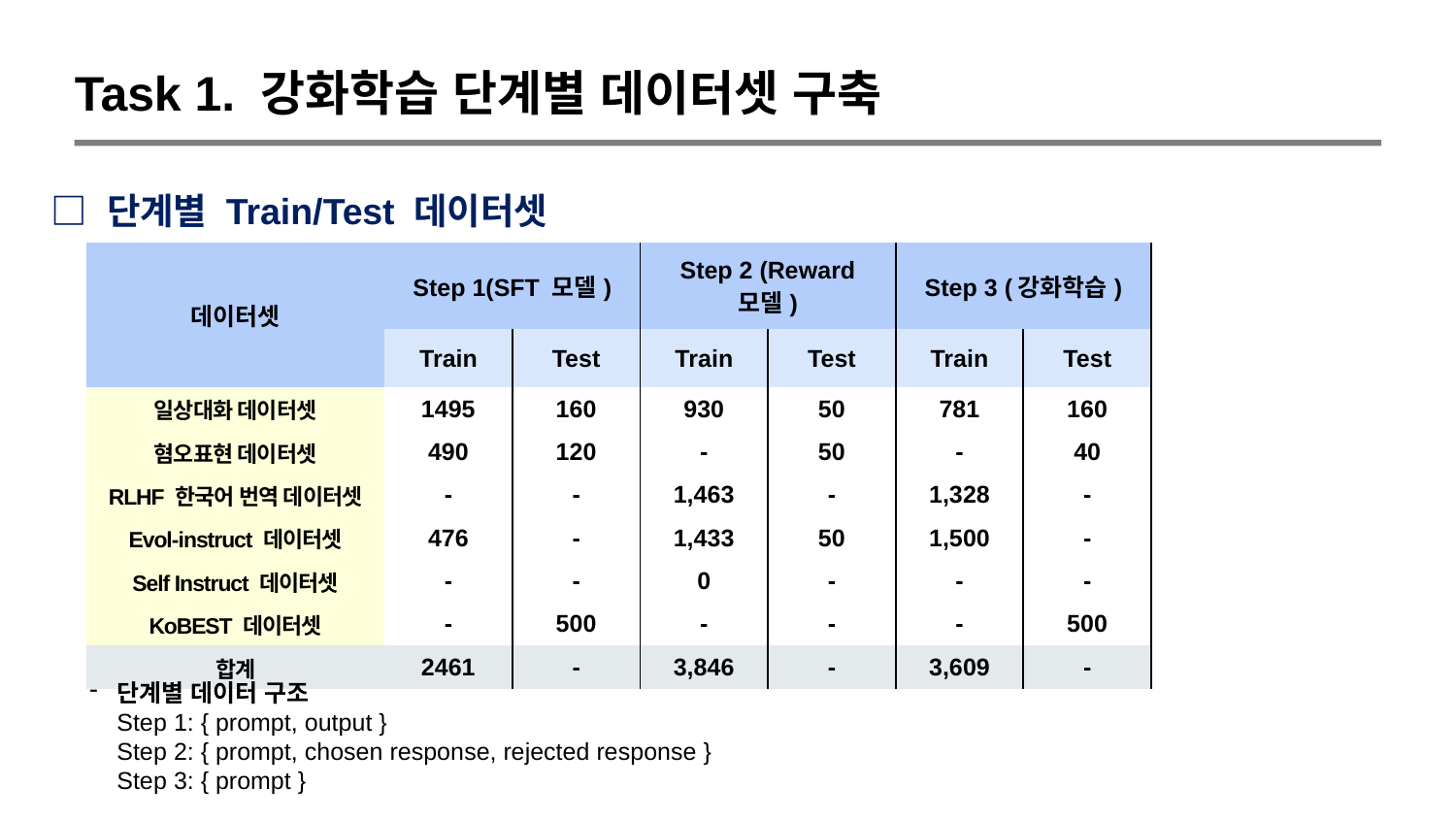

Task 1. 강화학습 단계별 데이터셋 구축
□ 단계별 Train/Test 데이터셋
| 데이터셋 | Step 1(SFT 모델) |  | Step 2 (Reward 모델) |  | Step 3 (강화학습) |  |
| --- | --- | --- | --- | --- | --- | --- |
|  | Train | Test | Train | Test | Train | Test |
| 일상대화 데이터셋 | 1495 | 160 | 930 | 50 | 781 | 160 |
| 혐오표현 데이터셋 | 490 | 120 | - | 50 | - | 40 |
| RLHF 한국어 번역 데이터셋 | - | - | 1,463 | - | 1,328 | - |
| Evol-instruct 데이터셋 | 476 | - | 1,433 | 50 | 1,500 | - |
| Self Instruct 데이터셋 | - | - | 0 | - | - | - |
| KoBEST 데이터셋 | - | 500 | - | - | - | 500 |
| 합계 | 2461 | - | 3,846 | - | 3,609 | - |
단계별 데이터 구조
Step 1: { prompt, output }
Step 2: { prompt, chosen response, rejected response }
Step 3: { prompt }